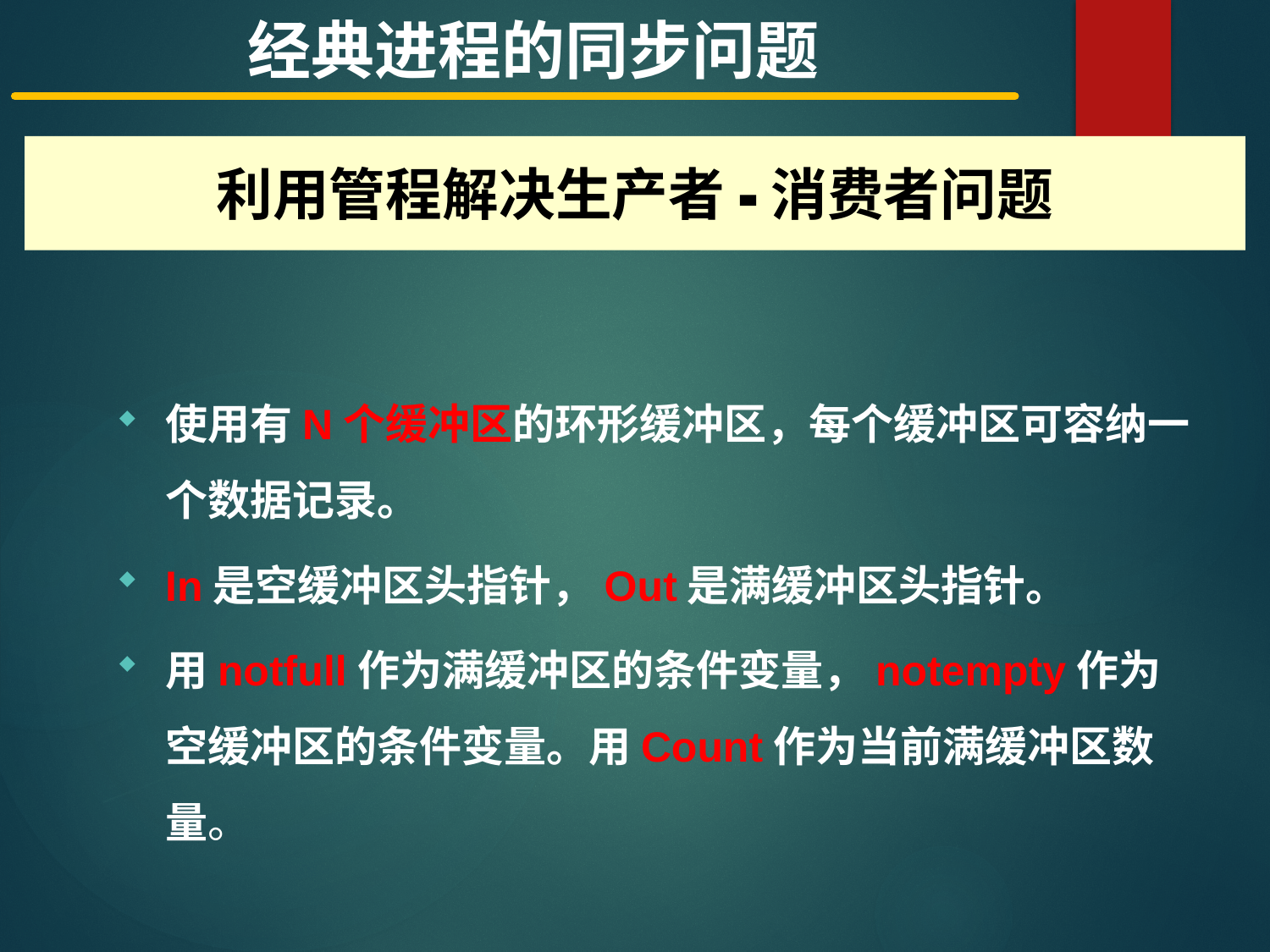

经典进程的同步问题
利用管程解决生产者-消费者问题
使用有N个缓冲区的环形缓冲区，每个缓冲区可容纳一个数据记录。
In是空缓冲区头指针，Out是满缓冲区头指针。
用notfull作为满缓冲区的条件变量，notempty作为空缓冲区的条件变量。用Count作为当前满缓冲区数量。